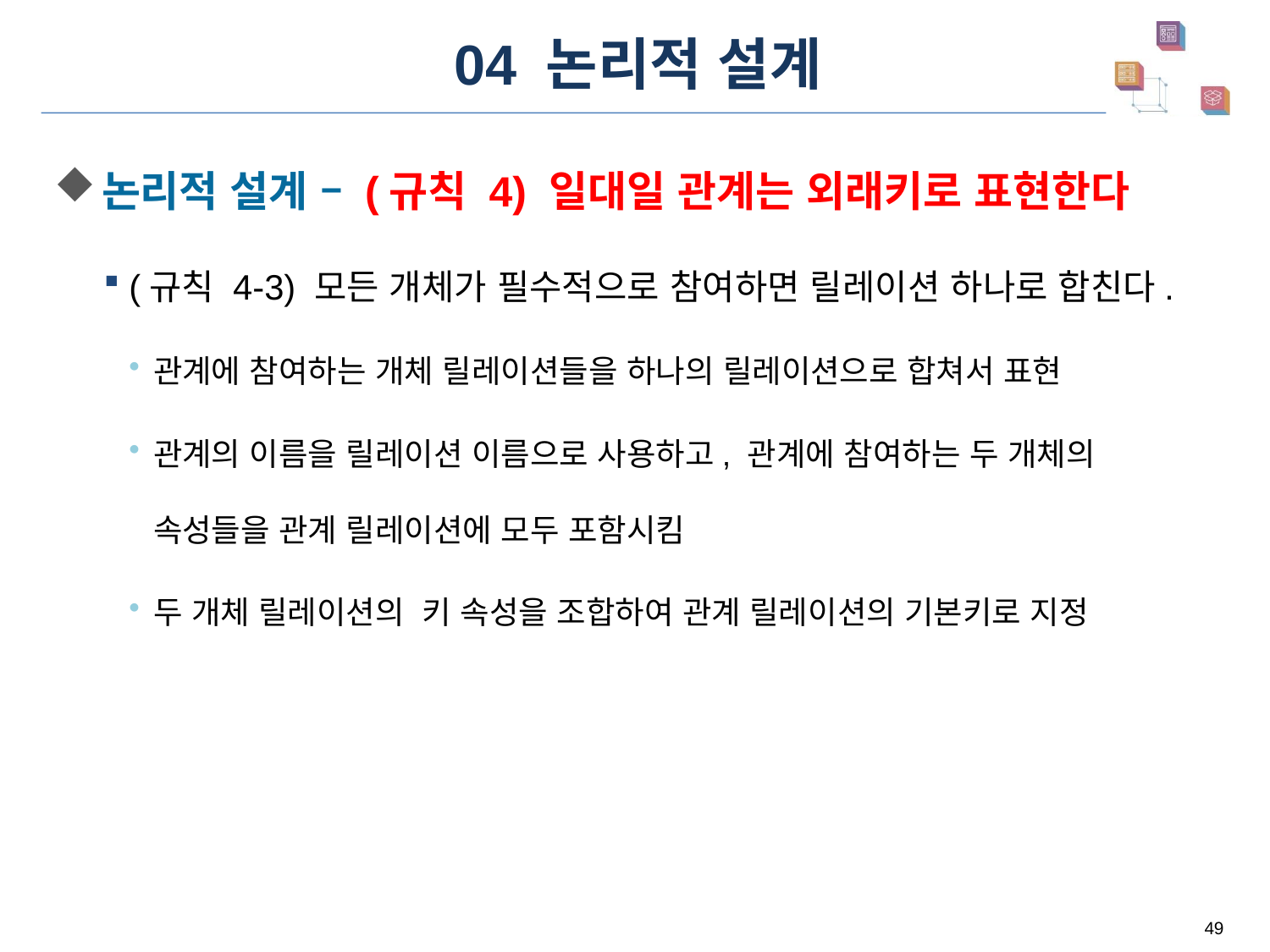

# 04 논리적 설계
논리적 설계 – (규칙 4) 일대일 관계는 외래키로 표현한다
(규칙 4-3) 모든 개체가 필수적으로 참여하면 릴레이션 하나로 합친다.
관계에 참여하는 개체 릴레이션들을 하나의 릴레이션으로 합쳐서 표현
관계의 이름을 릴레이션 이름으로 사용하고, 관계에 참여하는 두 개체의
속성들을 관계 릴레이션에 모두 포함시킴
두 개체 릴레이션의  키 속성을 조합하여 관계 릴레이션의 기본키로 지정